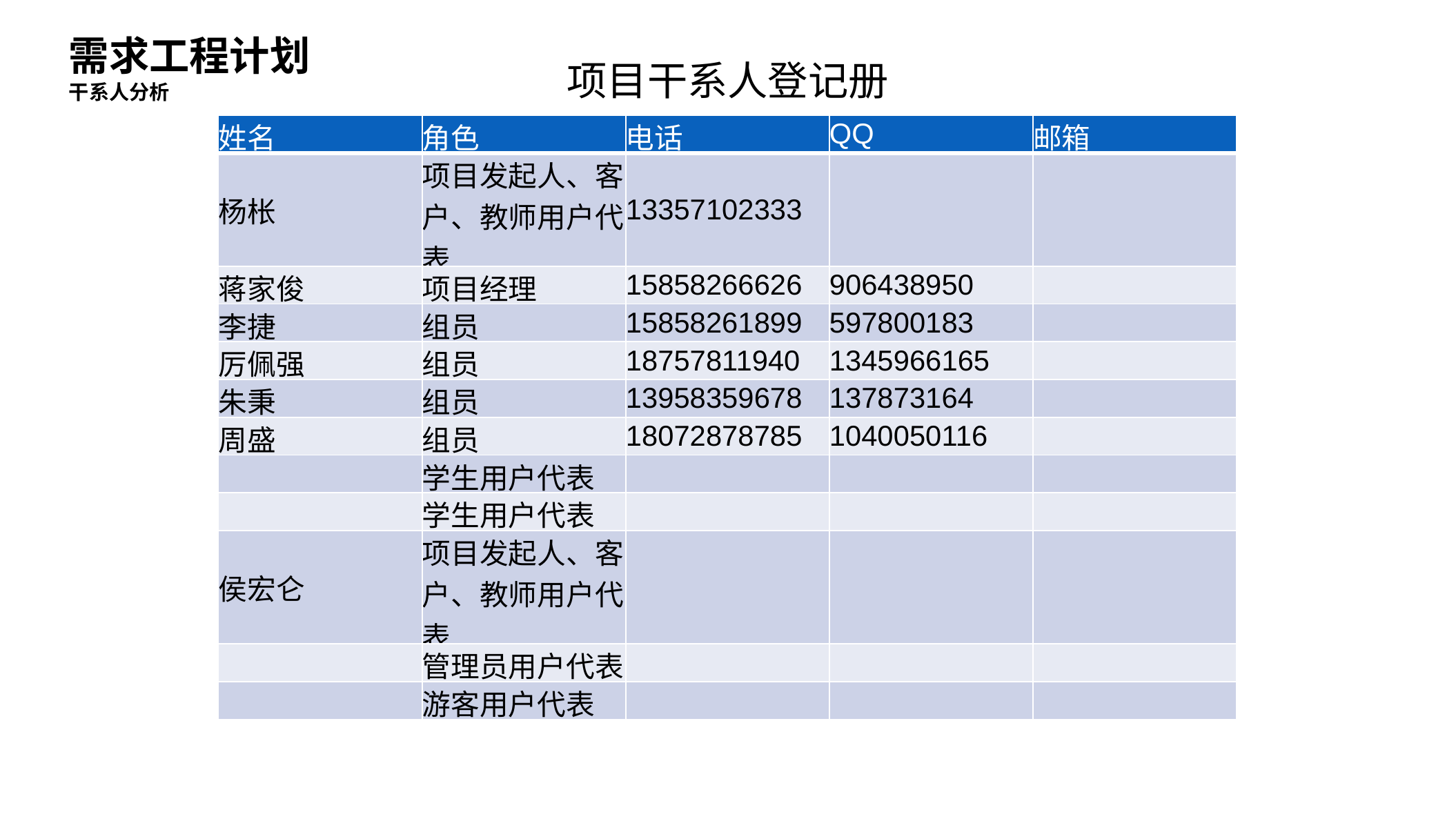

需求工程计划
项目干系人登记册
干系人分析
| 姓名 | 角色 | 电话 | QQ | 邮箱 |
| --- | --- | --- | --- | --- |
| 杨枨 | 项目发起人、客户、教师用户代表 | 13357102333 |  |  |
| 蒋家俊 | 项目经理 | 15858266626 | 906438950 |  |
| 李捷 | 组员 | 15858261899 | 597800183 |  |
| 厉佩强 | 组员 | 18757811940 | 1345966165 |  |
| 朱秉 | 组员 | 13958359678 | 137873164 |  |
| 周盛 | 组员 | 18072878785 | 1040050116 |  |
|  | 学生用户代表 |  |  |  |
|  | 学生用户代表 |  |  |  |
| 侯宏仑 | 项目发起人、客户、教师用户代表 |  |  |  |
|  | 管理员用户代表 |  |  |  |
|  | 游客用户代表 |  |  |  |